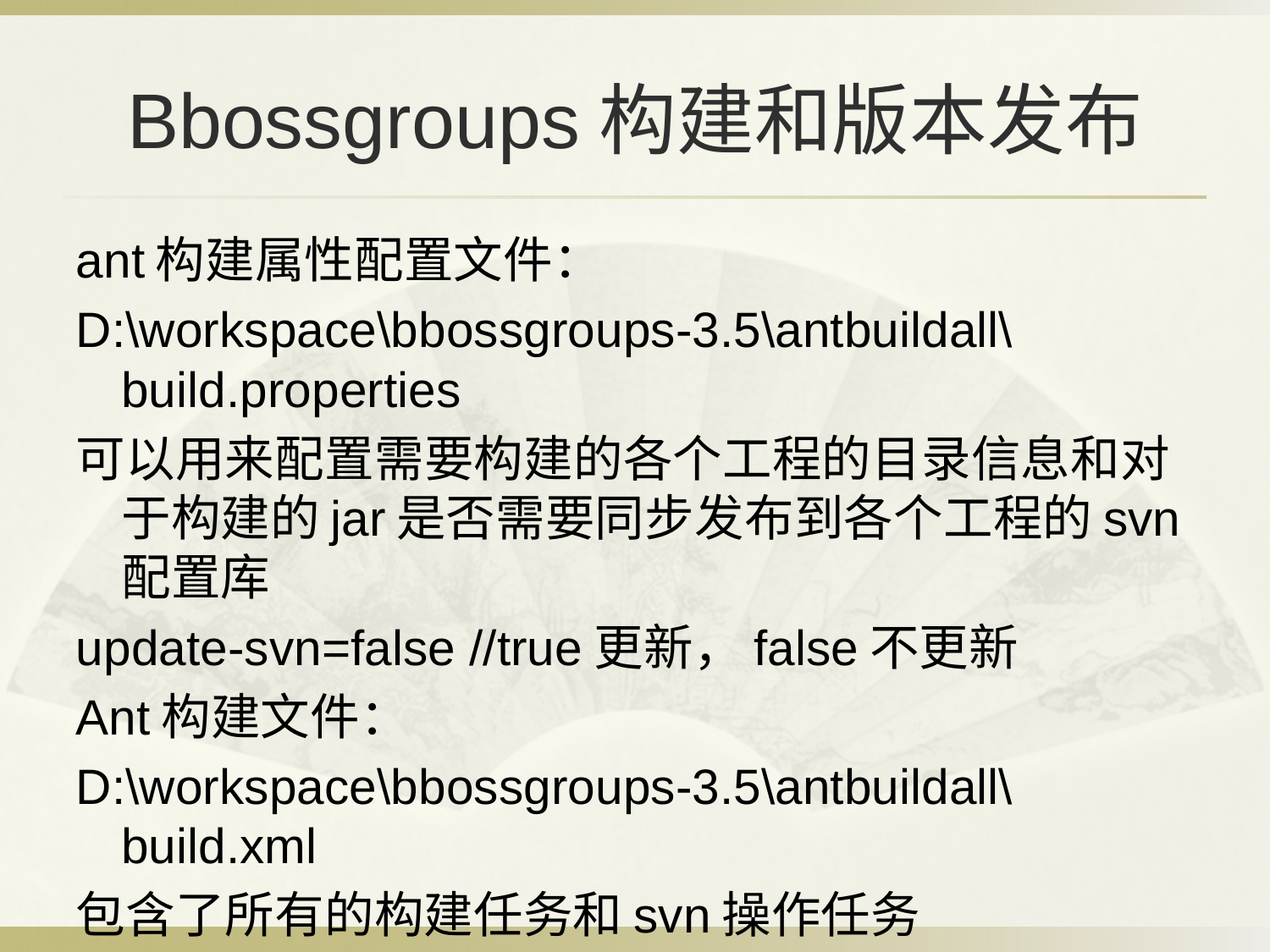

# Bbossgroups构建和版本发布
ant构建属性配置文件：
D:\workspace\bbossgroups-3.5\antbuildall\build.properties
可以用来配置需要构建的各个工程的目录信息和对于构建的jar是否需要同步发布到各个工程的svn配置库
update-svn=false //true更新，false不更新
Ant构建文件：
D:\workspace\bbossgroups-3.5\antbuildall\build.xml
包含了所有的构建任务和svn操作任务